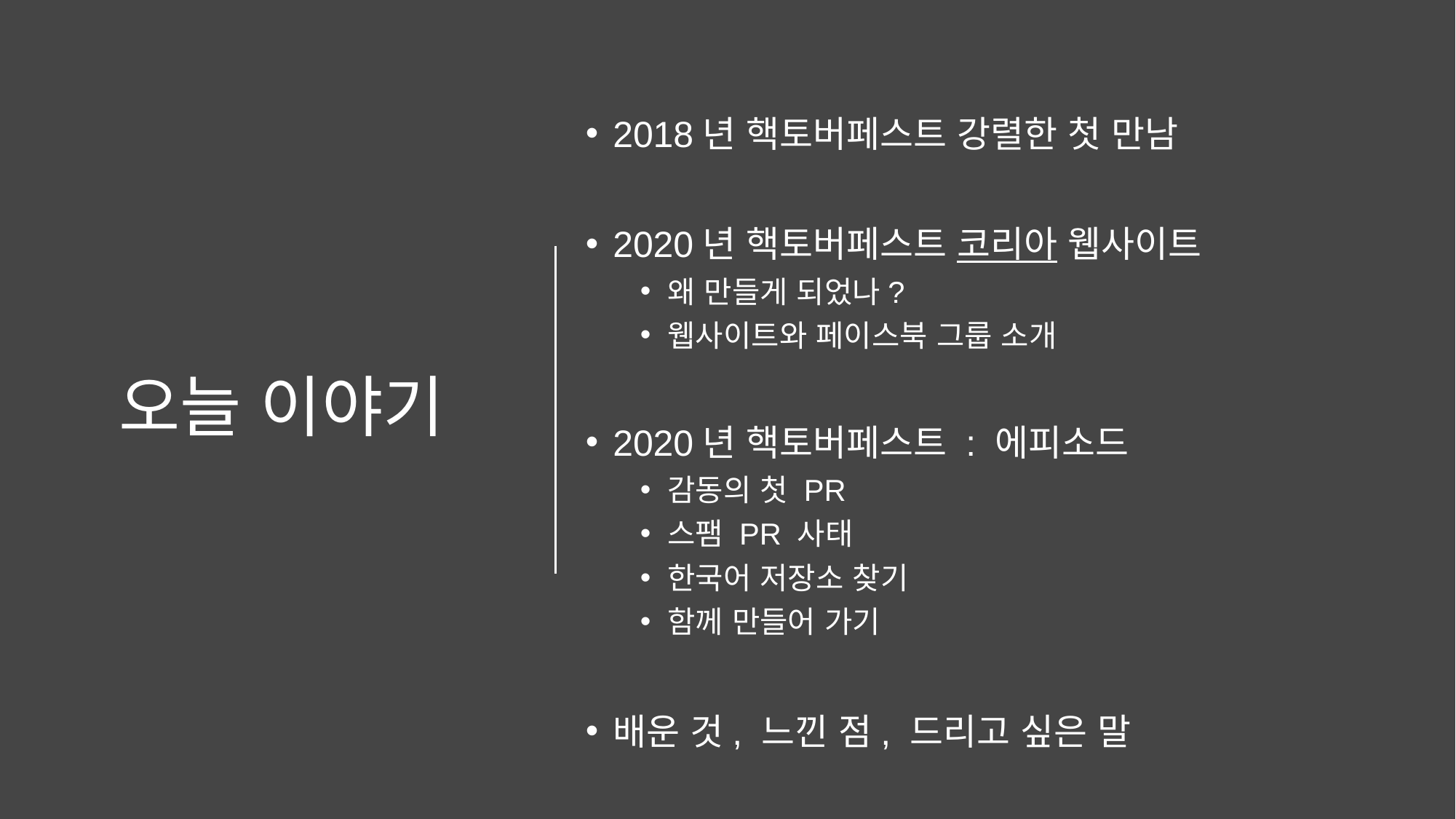

# 오늘 이야기
2018년 핵토버페스트 강렬한 첫 만남

2020년 핵토버페스트 코리아 웹사이트
왜 만들게 되었나?
웹사이트와 페이스북 그룹 소개

2020년 핵토버페스트 : 에피소드
감동의 첫 PR
스팸 PR 사태
한국어 저장소 찾기
함께 만들어 가기

배운 것, 느낀 점, 드리고 싶은 말
#hacktoberfest #hacktoberfestseoul